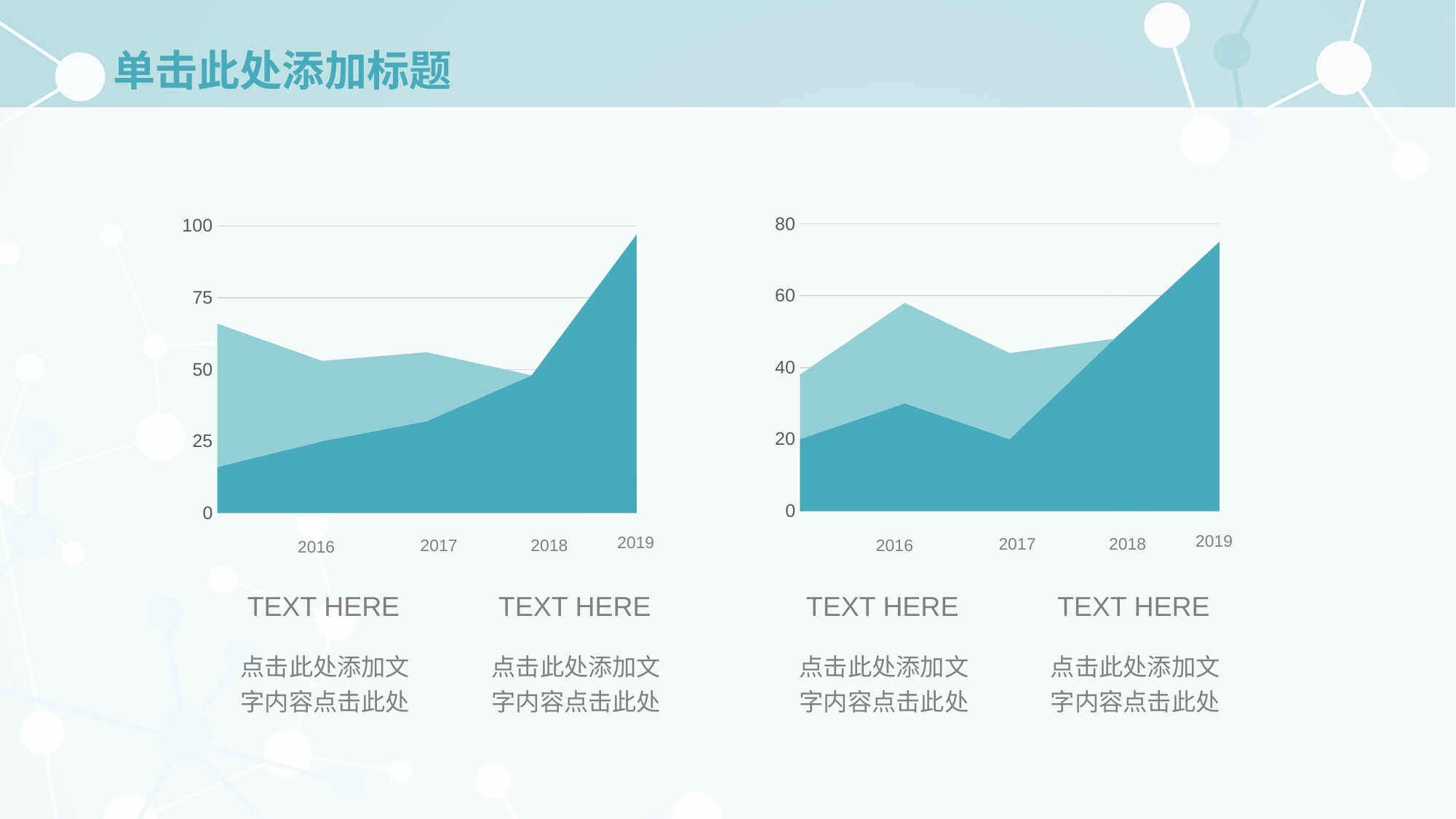

# 单击此处添加标题

### Chart

| Category | 系列 1 | 系列 2 |
|---|---|---|
| 37261 | 20.0 | 18.0 |
| 37262 | 30.0 | 28.0 |
| 37263 | 20.0 | 24.0 |
| 37264 | 48.0 | 0.0 |
| 37265 | 75.0 | 0.0 |

### Chart

| Category | 系列 1 | 系列 2 |
|---|---|---|
| 37261 | 16.0 | 50.0 |
| 37262 | 25.0 | 28.0 |
| 37263 | 32.0 | 24.0 |
| 37264 | 48.0 | 0.0 |
| 37265 | 97.0 | 0.0 |
2019
2019
2017
2018
2016
2017
2018
2016
TEXT HERE
TEXT HERE
TEXT HERE
TEXT HERE
点击此处添加文
字内容点击此处
点击此处添加文
字内容点击此处
点击此处添加文
字内容点击此处
点击此处添加文
字内容点击此处